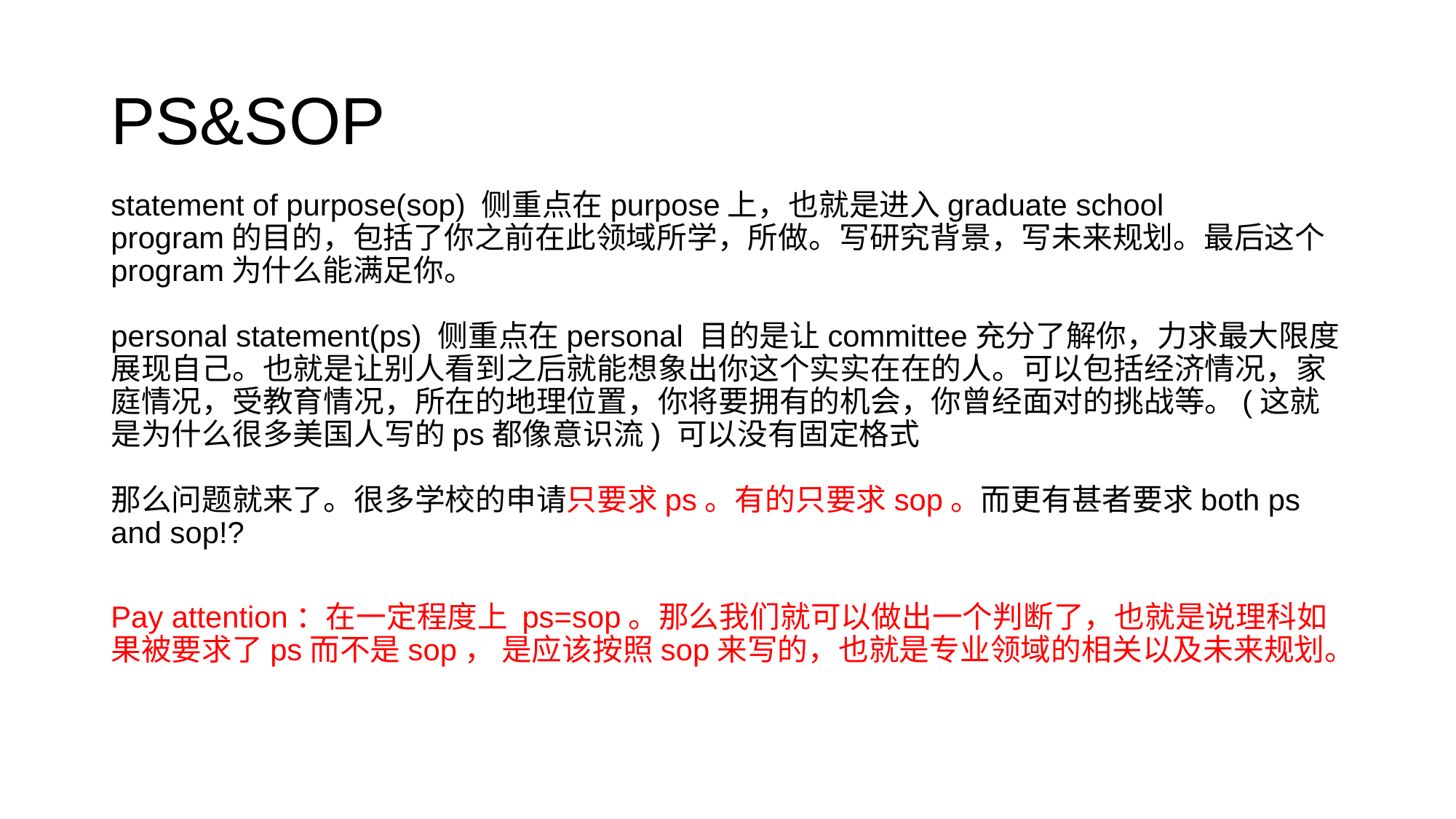

# PS&SOP
statement of purpose(sop) 侧重点在purpose上，也就是进入graduate school 
program的目的，包括了你之前在此领域所学，所做。写研究背景，写未来规划。最后这个program为什么能满足你。
personal statement(ps) 侧重点在personal 目的是让committee充分了解你，力求最大限度展现自己。也就是让别人看到之后就能想象出你这个实实在在的人。可以包括经济情况，家庭情况，受教育情况，所在的地理位置，你将要拥有的机会，你曾经面对的挑战等。(这就是为什么很多美国人写的ps都像意识流) 可以没有固定格式 
那么问题就来了。很多学校的申请只要求ps。有的只要求sop。而更有甚者要求both ps and sop!?
Pay attention：在一定程度上 ps=sop。那么我们就可以做出一个判断了，也就是说理科如果被要求了ps而不是sop， 是应该按照sop来写的，也就是专业领域的相关以及未来规划。